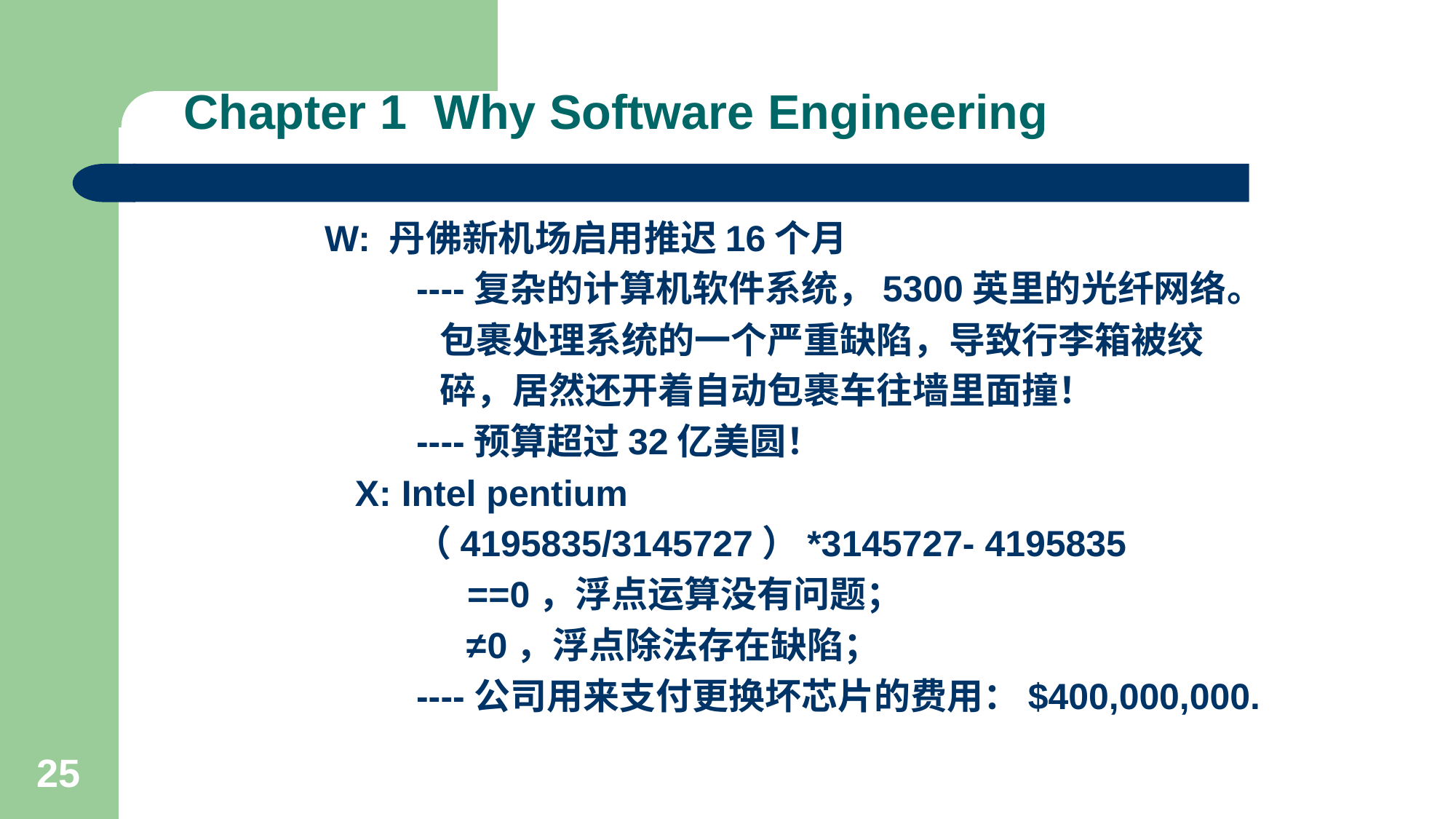

# Chapter 1  Why Software Engineering
    W: 丹佛新机场启用推迟16个月
             ----复杂的计算机软件系统，5300英里的光纤网络。
                  包裹处理系统的一个严重缺陷，导致行李箱被绞
                  碎，居然还开着自动包裹车往墙里面撞！
             ----预算超过32亿美圆！
       X: Intel pentium
               （4195835/3145727）*3145727- 4195835
                  ==0，浮点运算没有问题；
                  ≠0，浮点除法存在缺陷；
             ----公司用来支付更换坏芯片的费用：$400,000,000.

25